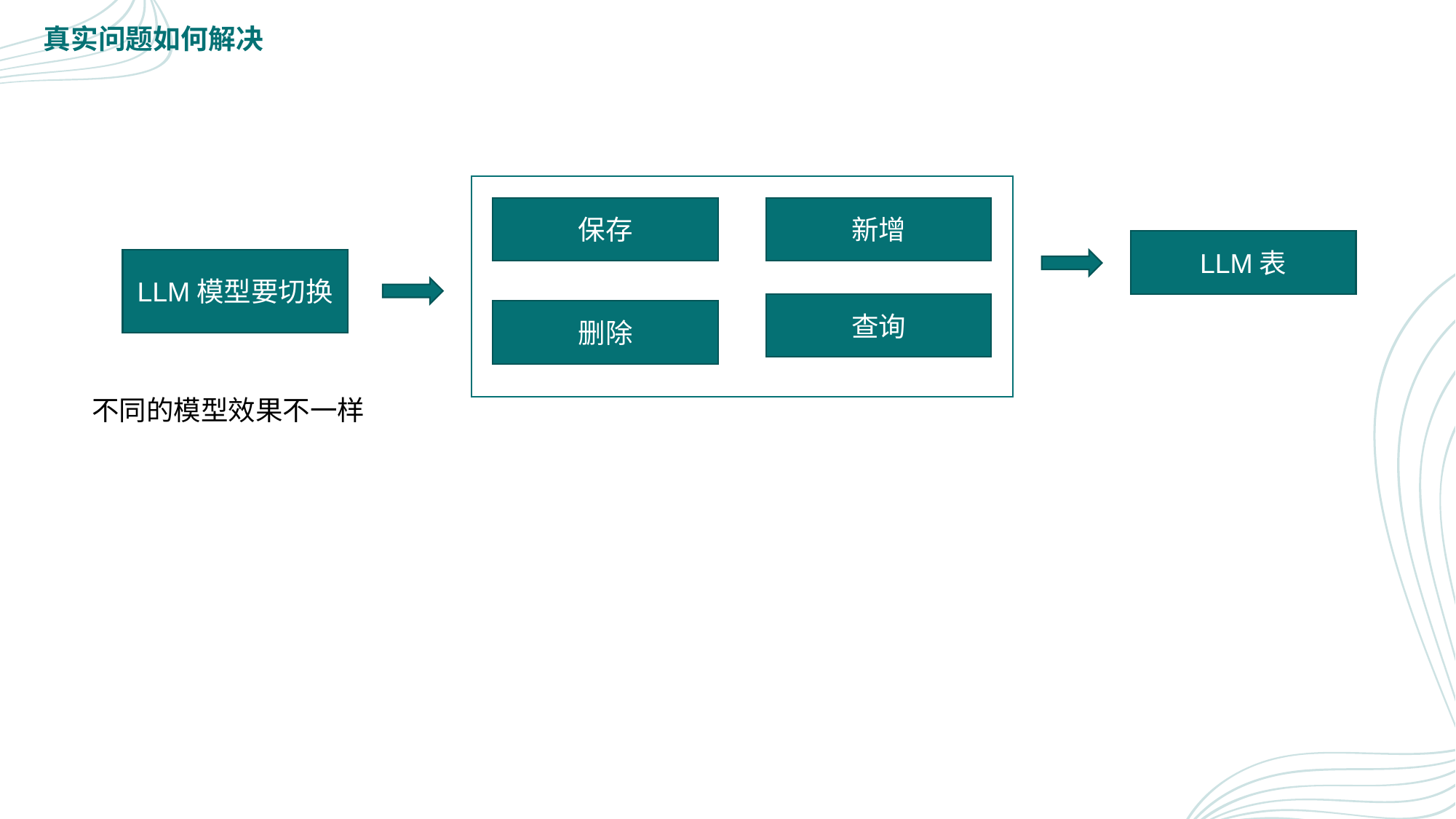

真实问题如何解决

保存
新增
LLM表
LLM模型要切换

查询
删除
不同的模型效果不一样